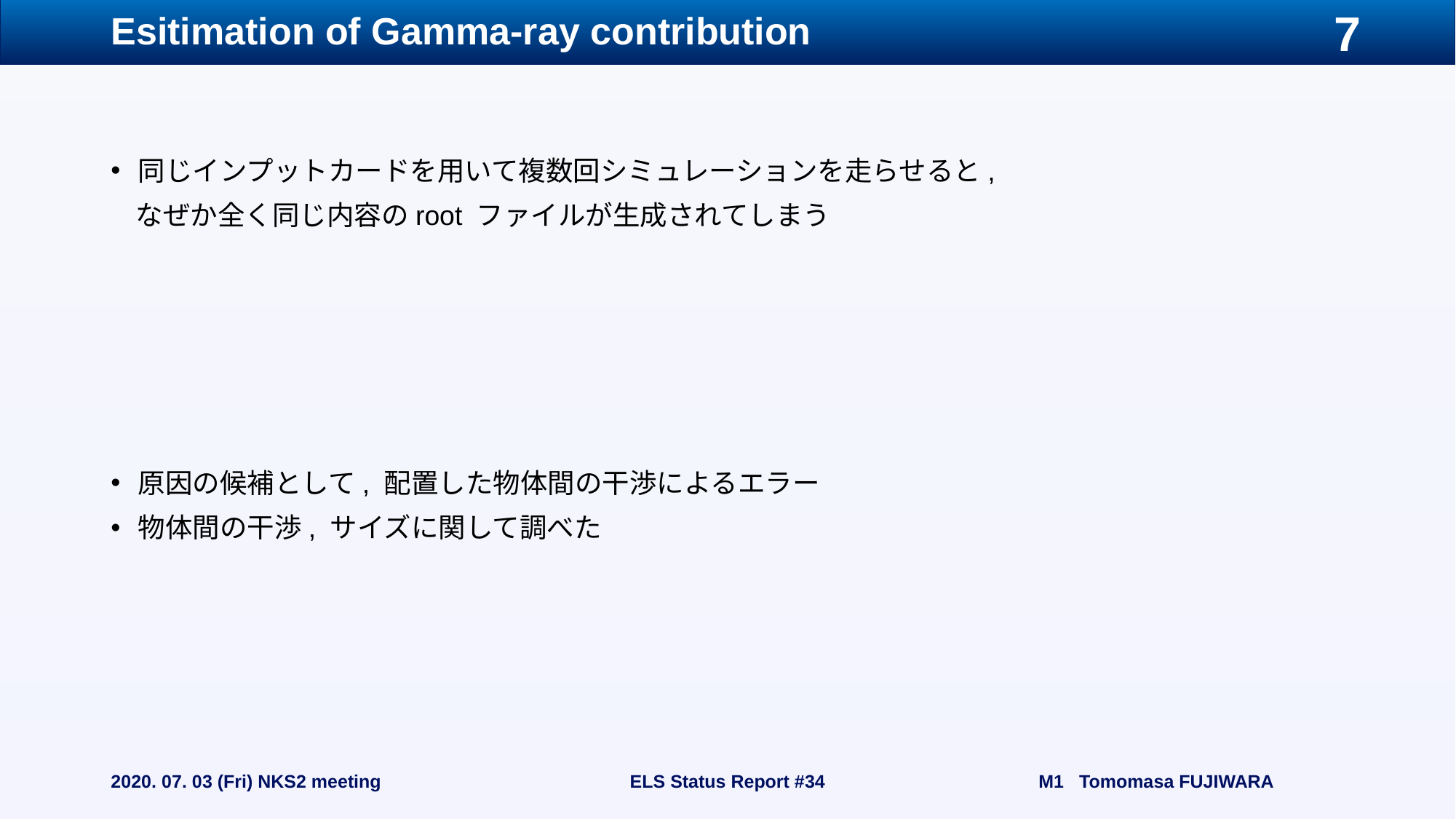

# Esitimation of Gamma-ray contribution
同じインプットカードを用いて複数回シミュレーションを走らせると,
   なぜか全く同じ内容のroot ファイルが生成されてしまう

原因の候補として, 配置した物体間の干渉によるエラー
物体間の干渉, サイズに関して調べた
2020. 07. 03 (Fri) NKS2 meeting
ELS Status Report #34